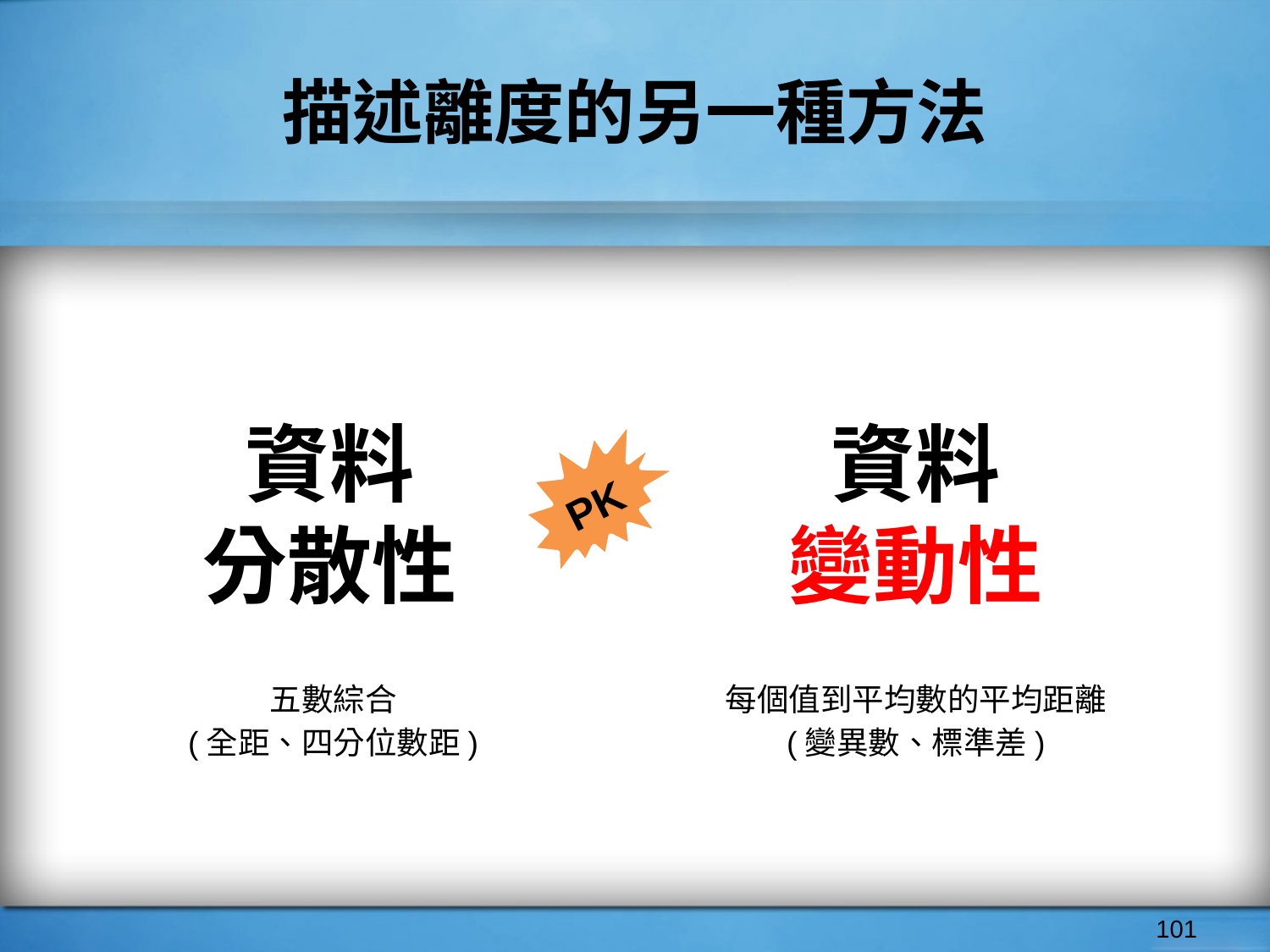

# 描述離度的另一種方法
資料
分散性
資料
變動性

PK
五數綜合
(全距、四分位數距)
每個值到平均數的平均距離
(變異數、標準差)
101